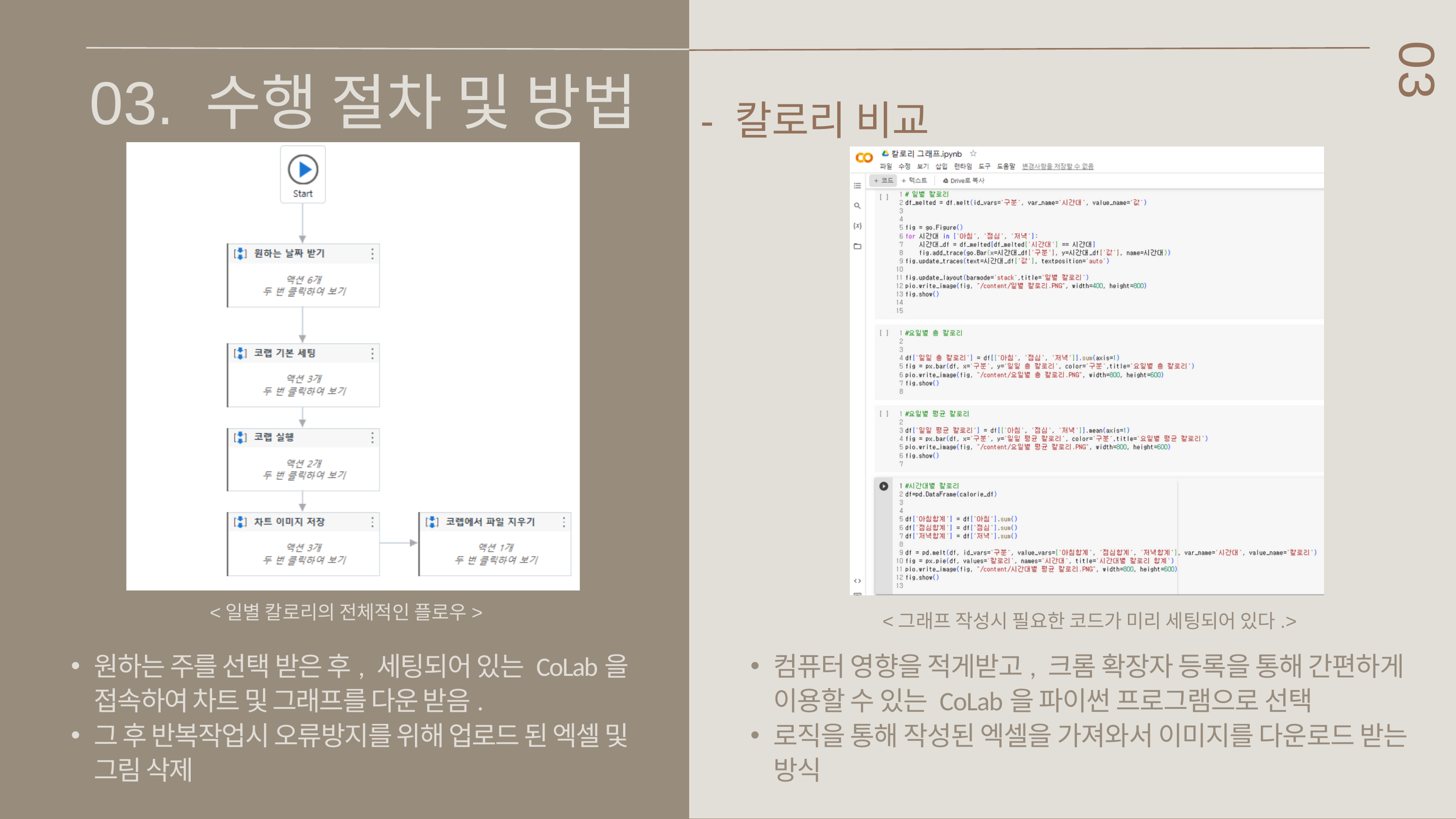

03. 수행 절차 및 방법
03
 - 칼로리 비교

<일별 칼로리의 전체적인 플로우>
 <그래프 작성시 필요한 코드가 미리 세팅되어 있다.>
원하는 주를 선택 받은 후, 세팅되어 있는 CoLab을 접속하여 차트 및 그래프를 다운 받음.
그 후 반복작업시 오류방지를 위해 업로드 된 엑셀 및 그림 삭제
컴퓨터 영향을 적게받고, 크롬 확장자 등록을 통해 간편하게 이용할 수 있는 CoLab을 파이썬 프로그램으로 선택
로직을 통해 작성된 엑셀을 가져와서 이미지를 다운로드 받는 방식